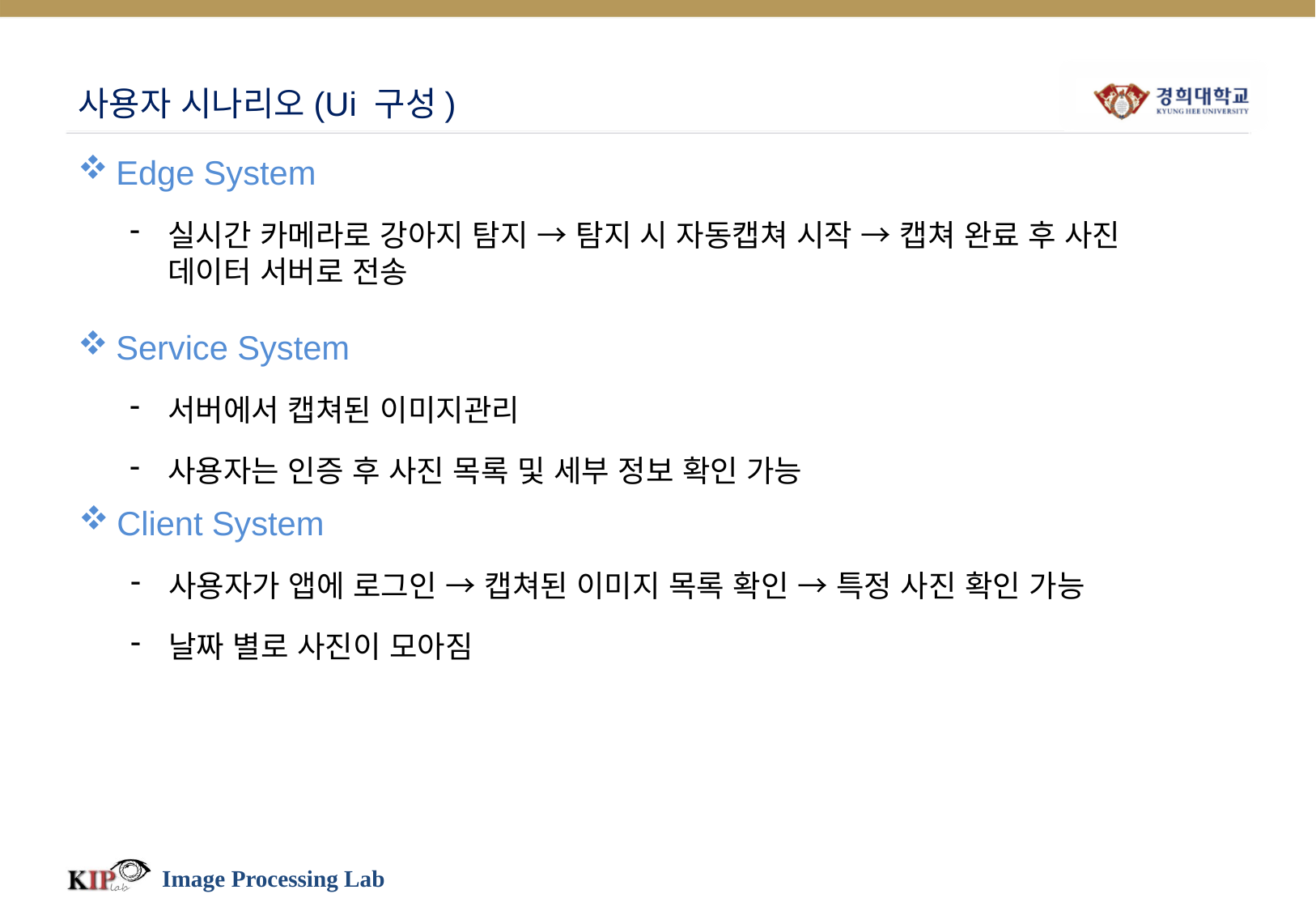

# 사용자 시나리오(Ui 구성)
Edge System
실시간 카메라로 강아지 탐지 → 탐지 시 자동캡쳐 시작 → 캡쳐 완료 후 사진 데이터 서버로 전송
Service System
서버에서 캡쳐된 이미지관리
사용자는 인증 후 사진 목록 및 세부 정보 확인 가능
Client System
사용자가 앱에 로그인 → 캡쳐된 이미지 목록 확인 → 특정 사진 확인 가능
날짜 별로 사진이 모아짐
Image Processing Lab